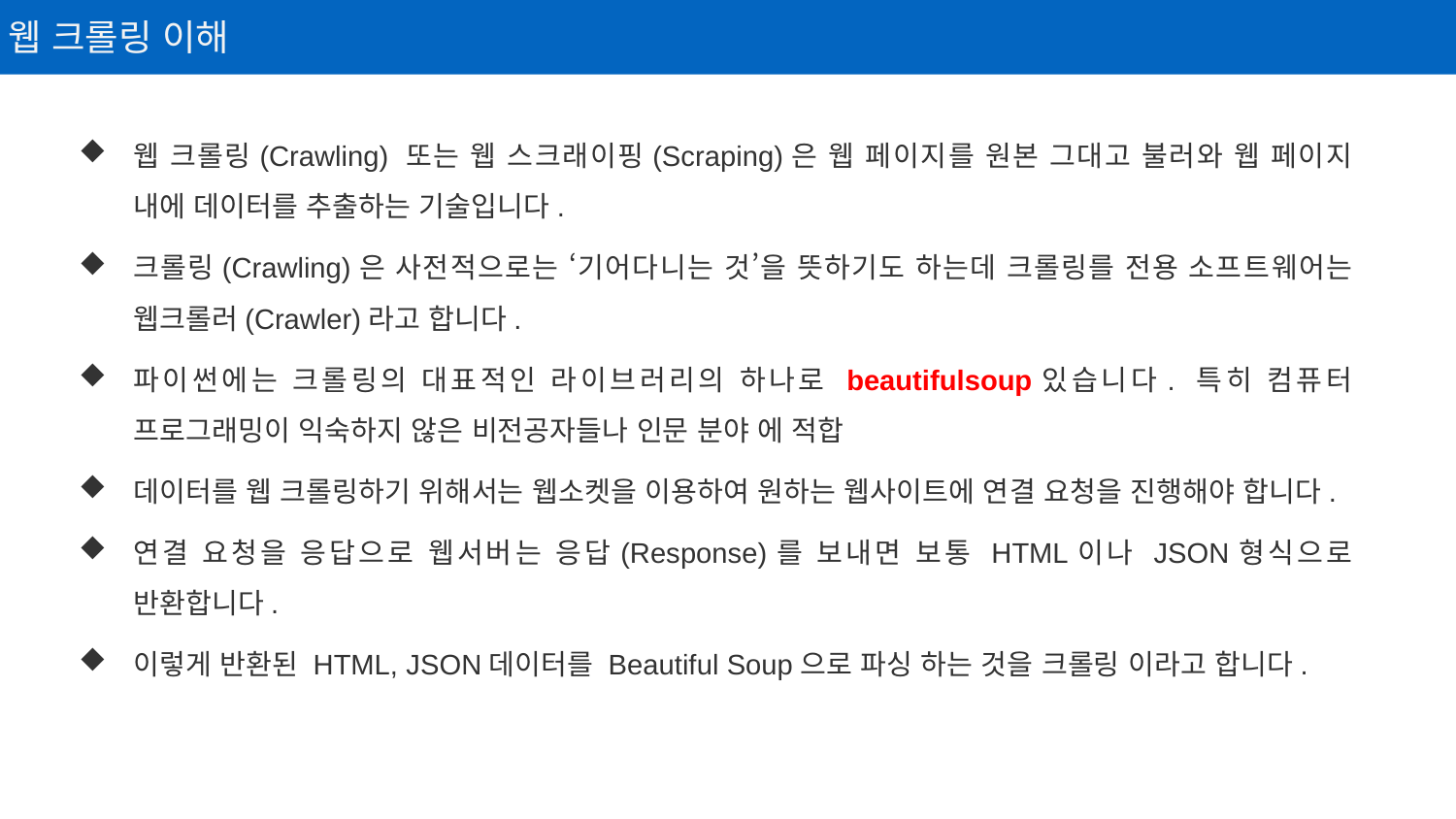

웹 크롤링 이해

웹 크롤링(Crawling) 또는 웹 스크래이핑(Scraping)은 웹 페이지를 원본 그대고 불러와 웹 페이지 내에 데이터를 추출하는 기술입니다.
크롤링(Crawling)은 사전적으로는 ‘기어다니는 것’을 뜻하기도 하는데 크롤링를 전용 소프트웨어는 웹크롤러(Crawler)라고 합니다.
파이썬에는 크롤링의 대표적인 라이브러리의 하나로 beautifulsoup있습니다. 특히 컴퓨터 프로그래밍이 익숙하지 않은 비전공자들나 인문 분야 에 적합
데이터를 웹 크롤링하기 위해서는 웹소켓을 이용하여 원하는 웹사이트에 연결 요청을 진행해야 합니다.
연결 요청을 응답으로 웹서버는 응답(Response)를 보내면 보통 HTML이나 JSON형식으로 반환합니다.
이렇게 반환된 HTML, JSON데이터를 Beautiful Soup으로 파싱 하는 것을 크롤링 이라고 합니다.